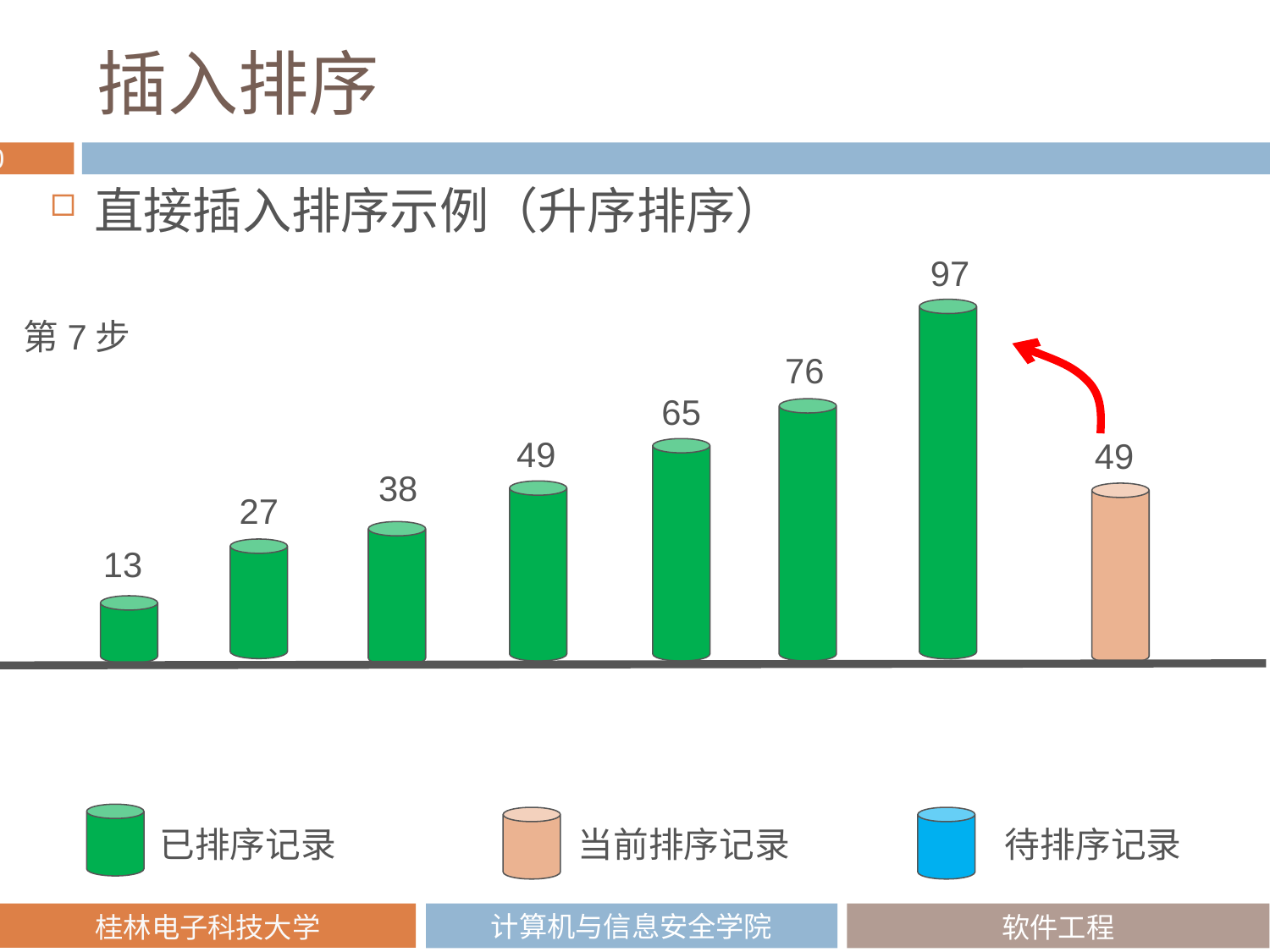

# 插入排序
直接插入排序示例（升序排序）
97

第7步
76

65

49
49

38

27

13

已排序记录
当前排序记录
待排序记录